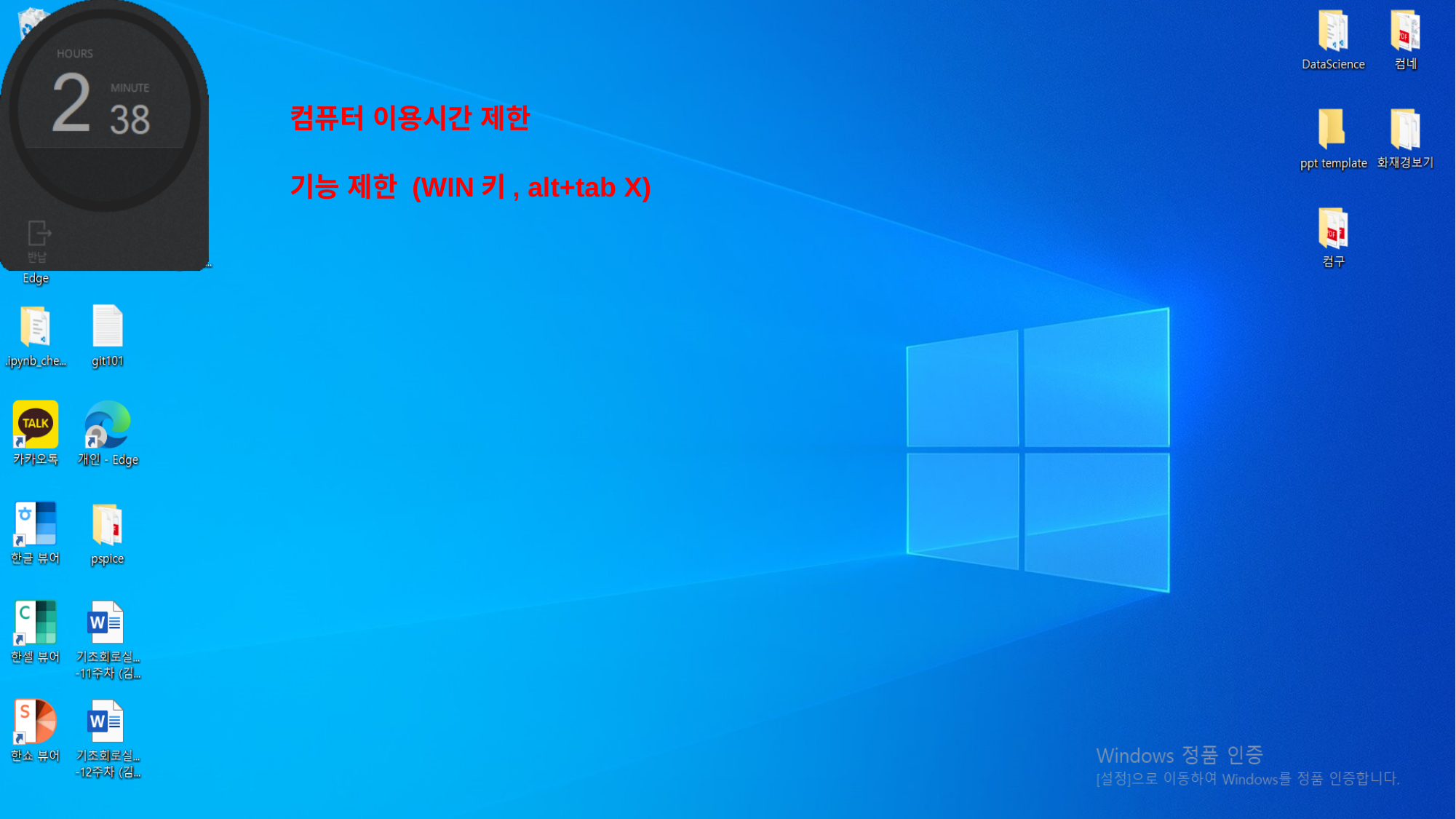

컴퓨터 이용시간 제한
기능 제한 (WIN키, alt+tab X)